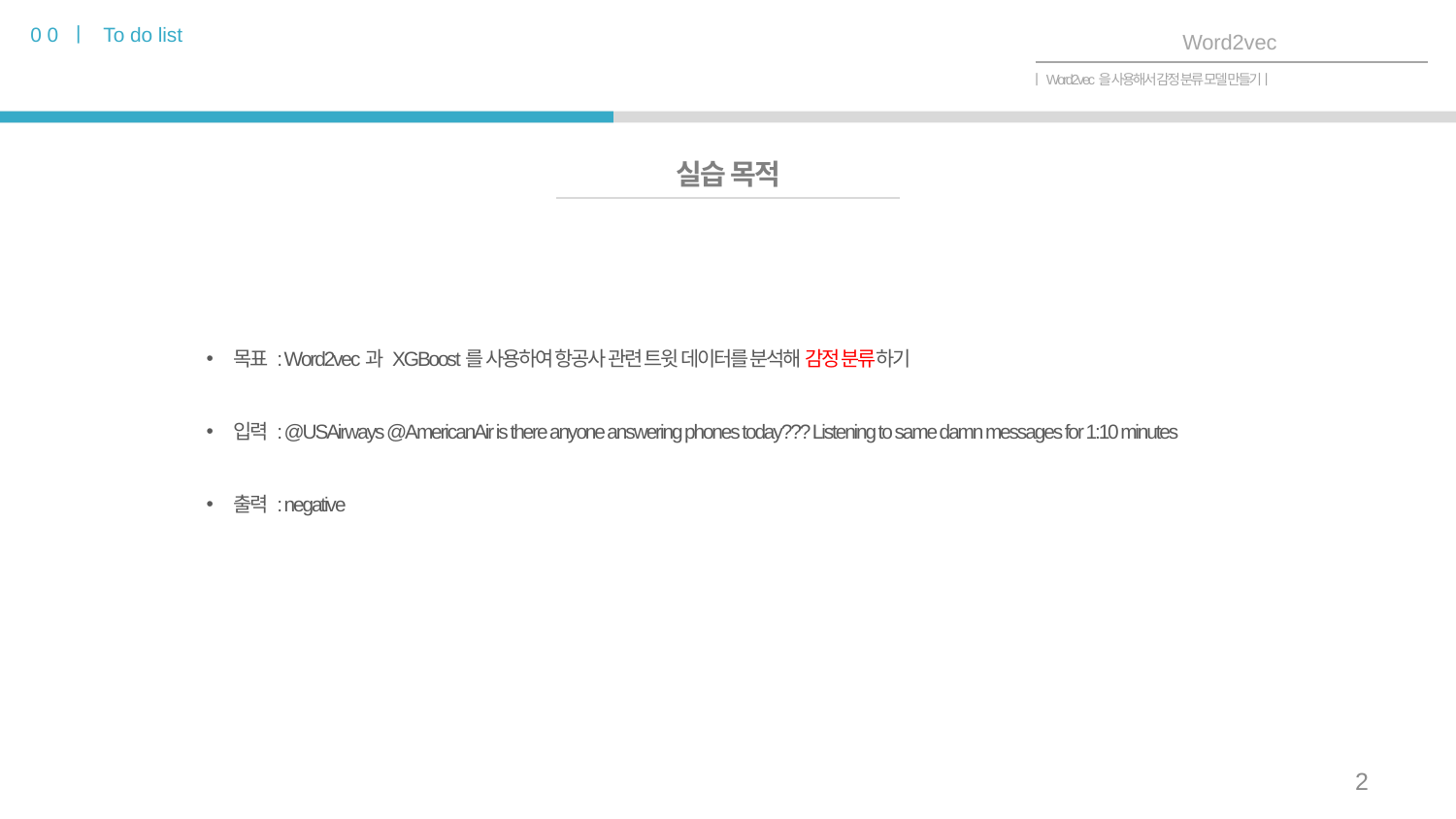

0 0 ㅣ  To do list
Word2vec
ㅣWord2vec을 사용해서 감정 분류 모델 만들기ㅣ

실습 목적
목표 : Word2vec과 XGBoost를 사용하여 항공사 관련 트윗 데이터를 분석해 감정 분류하기

입력 : @USAirways @AmericanAir is there anyone answering phones today??? Listening to same damn messages for 1:10 minutes

출력 : negative
2